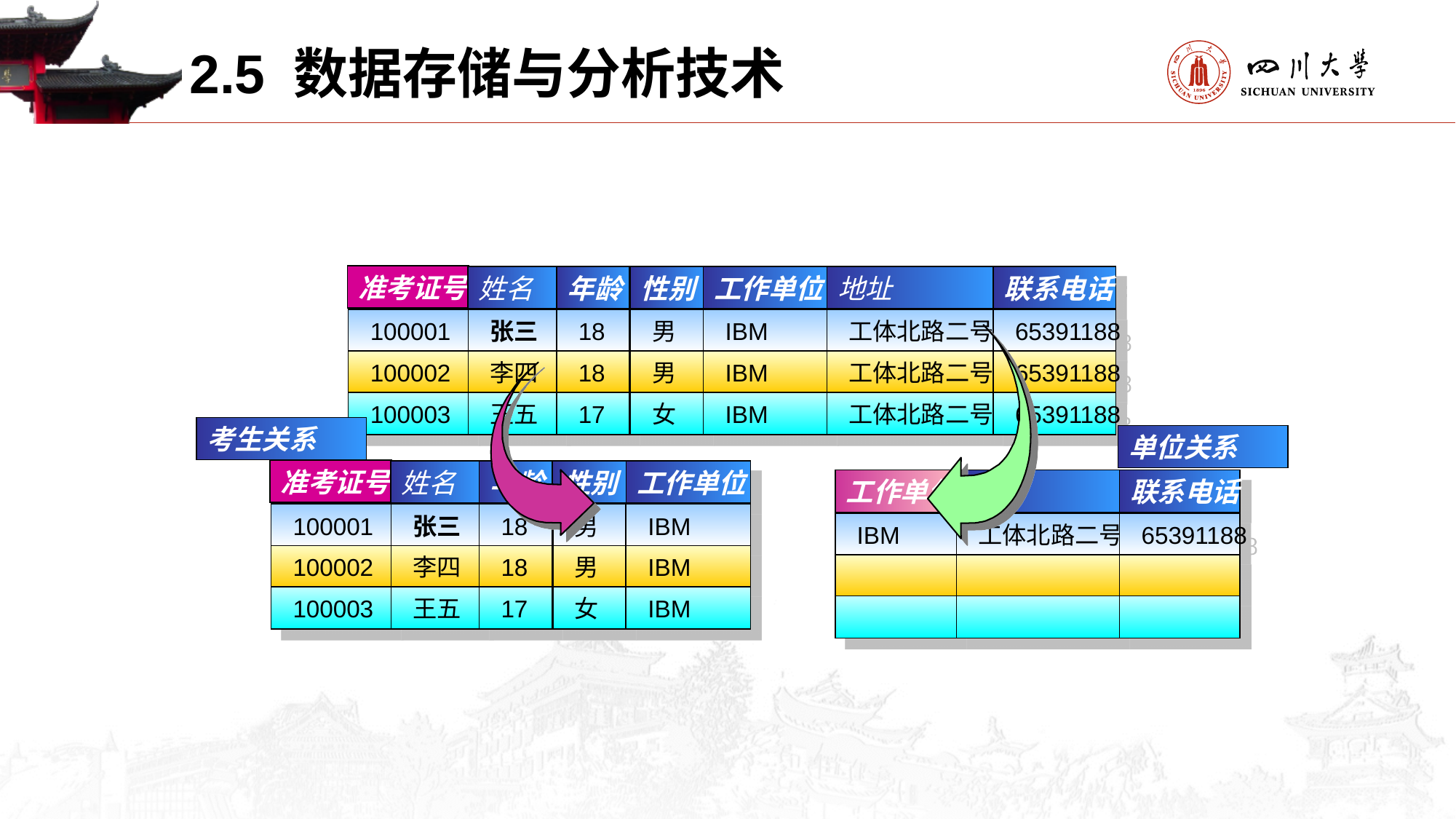

2.5 数据存储与分析技术

准考证号
准考证号
100001
100002
100003
姓名
张三
李四
王五
年龄
18
18
17
性别
男
男
女
工作单位
IBM
IBM
IBM
地址
工体北路二号
工体北路二号
工体北路二号
联系电话
65391188

65391188

65391188
考生关系
单位关系
准考证号
准考证号
100001
100002
100003
姓名
张三
李四
王五
年龄
18
18
17
性别
男
男
女
工作单位
工作单位
地址
工体北路二号

联系电话
IBM
IBM
65391188
IBM

IBM